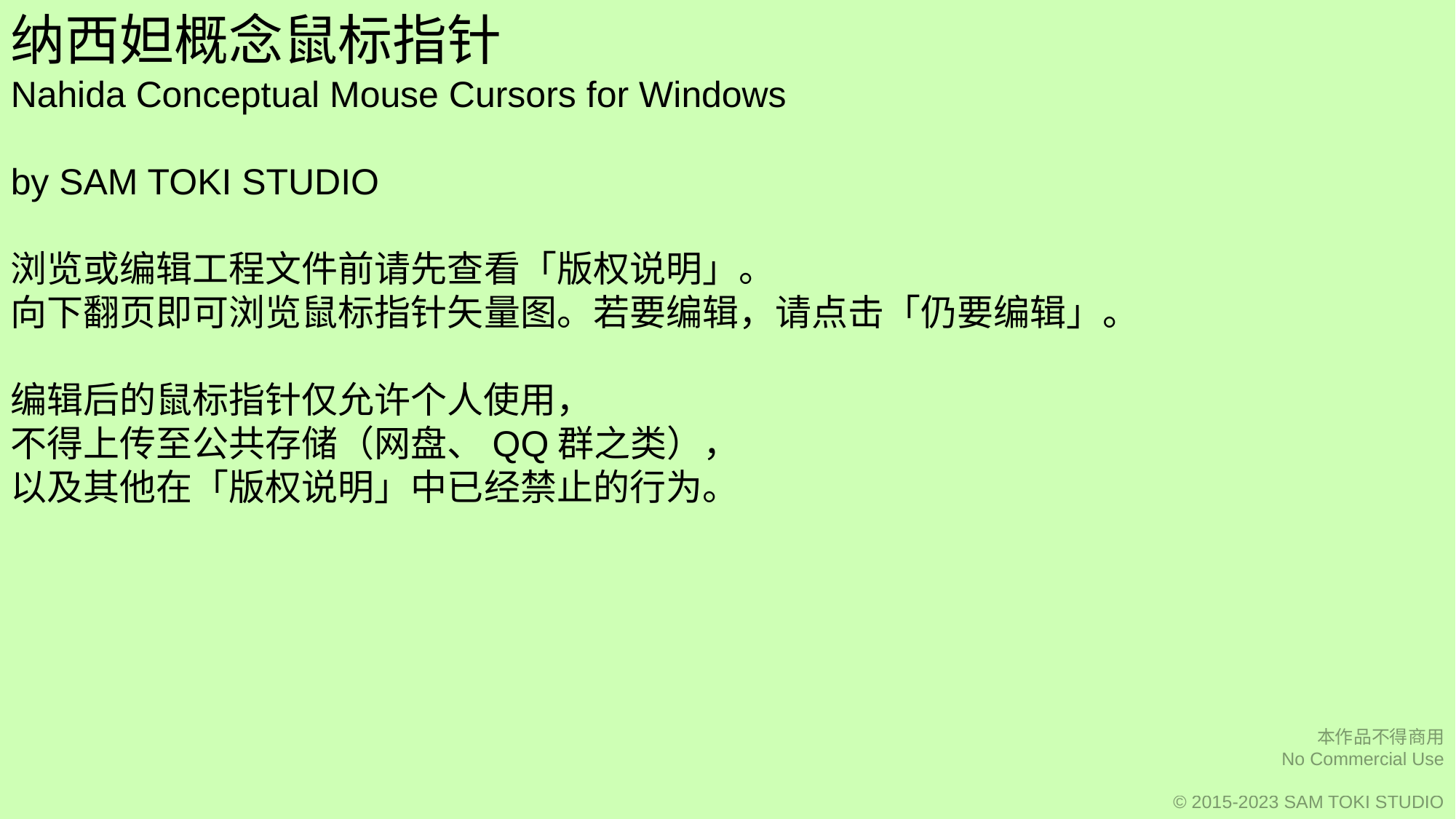

纳西妲概念鼠标指针
Nahida Conceptual Mouse Cursors for Windows

by SAM TOKI STUDIO

浏览或编辑工程文件前请先查看「版权说明」。
向下翻页即可浏览鼠标指针矢量图。若要编辑，请点击「仍要编辑」。

编辑后的鼠标指针仅允许个人使用，
不得上传至公共存储（网盘、QQ群之类），
以及其他在「版权说明」中已经禁止的行为。